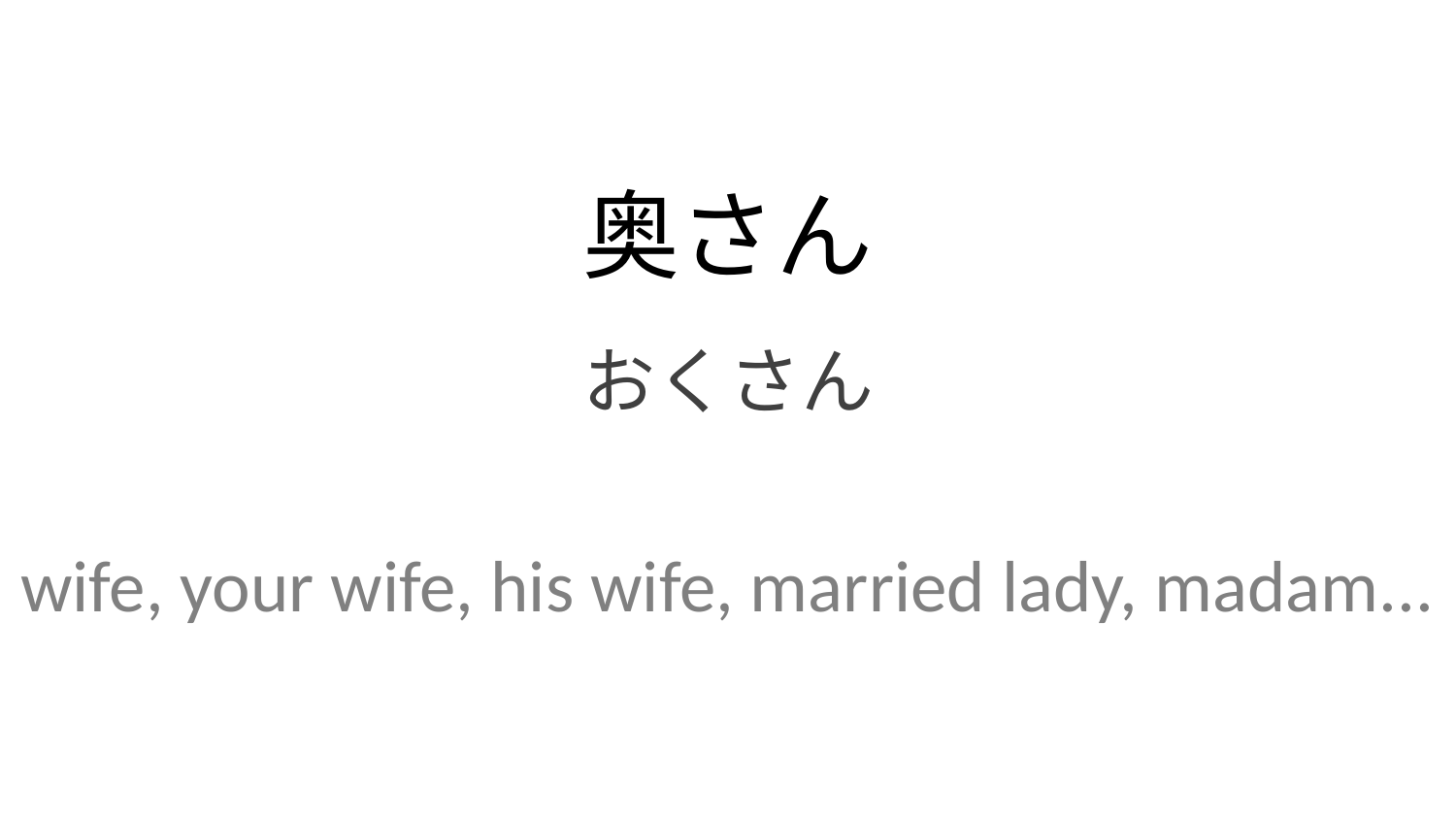

奥さん

おくさん
wife, your wife, his wife, married lady, madam...